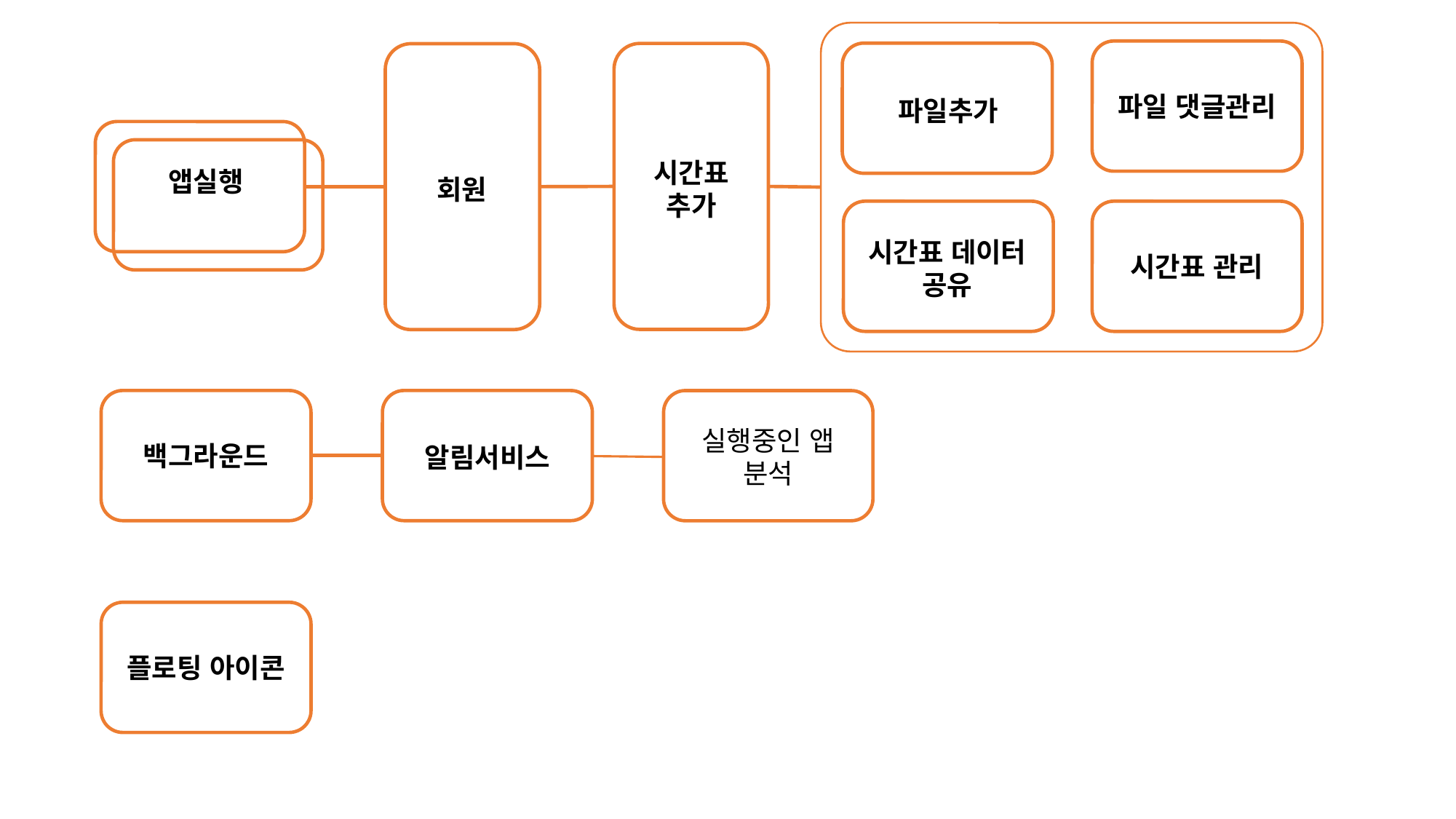

파일 댓글관리
파일추가

시간표
추가
앱실행
회원
시간표 데이터
공유
시간표 관리

실행중인 앱
분석
백그라운드
알림서비스

플로팅 아이콘